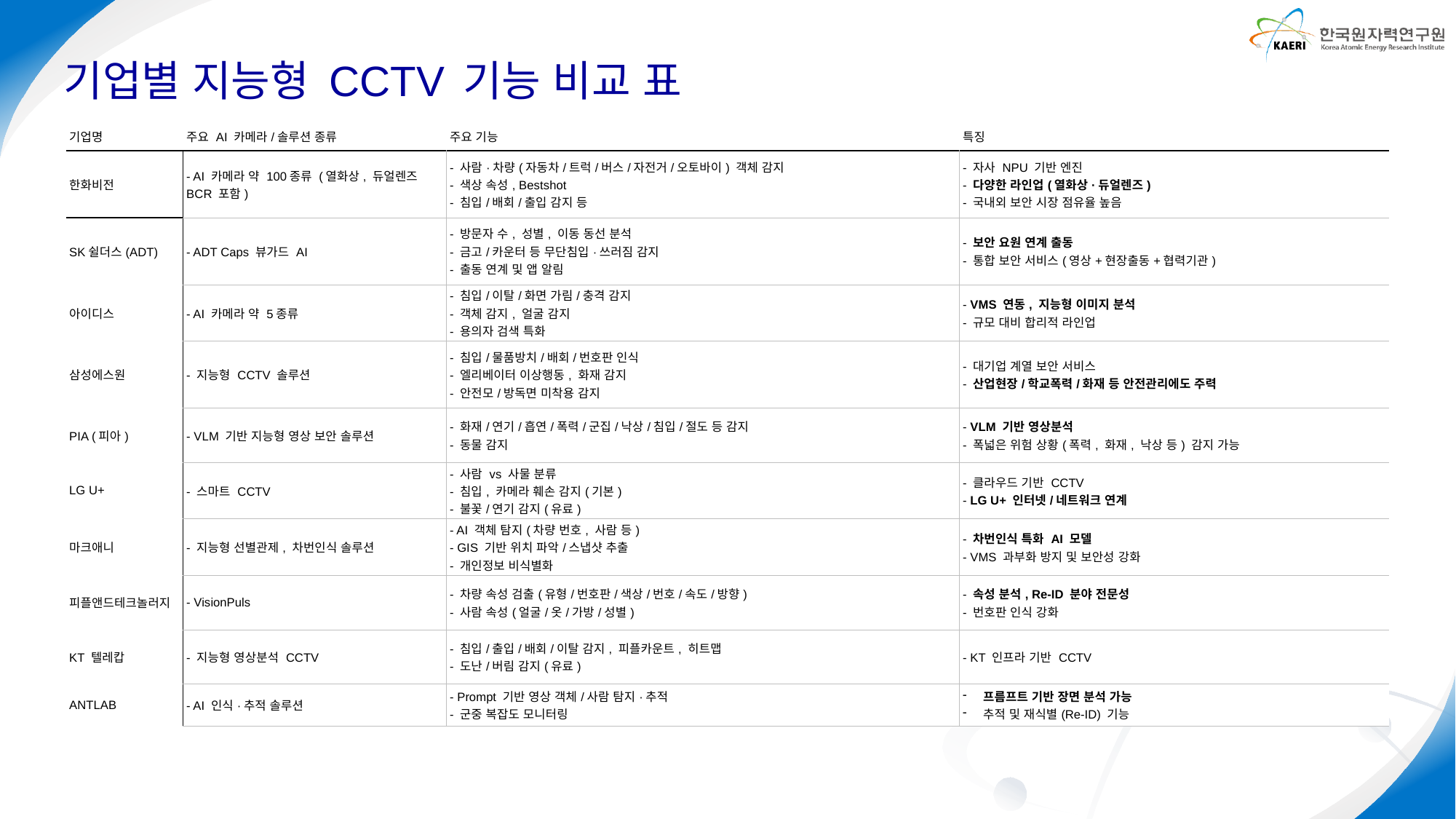

# 기업별 지능형 CCTV 기능 비교 표
| 기업명 | 주요 AI 카메라/솔루션 종류 | 주요 기능 | 특징 |
| --- | --- | --- | --- |
| 한화비전 | - AI 카메라 약 100종류 (열화상, 듀얼렌즈 BCR 포함) | - 사람·차량(자동차/트럭/버스/자전거/오토바이) 객체 감지 - 색상 속성, Bestshot - 침입/배회/출입 감지 등 | - 자사 NPU 기반 엔진 - 다양한 라인업(열화상·듀얼렌즈) - 국내외 보안 시장 점유율 높음 |
| SK쉴더스(ADT) | - ADT Caps 뷰가드 AI | - 방문자 수, 성별, 이동 동선 분석 - 금고/카운터 등 무단침입·쓰러짐 감지 - 출동 연계 및 앱 알림 | - 보안 요원 연계 출동 - 통합 보안 서비스(영상+현장출동+협력기관) |
| 아이디스 | - AI 카메라 약 5종류 | - 침입/이탈/화면 가림/충격 감지 - 객체 감지, 얼굴 감지 - 용의자 검색 특화 | - VMS 연동, 지능형 이미지 분석 - 규모 대비 합리적 라인업 |
| 삼성에스원 | - 지능형 CCTV 솔루션 | - 침입/물품방치/배회/번호판 인식 - 엘리베이터 이상행동, 화재 감지 - 안전모/방독면 미착용 감지 | - 대기업 계열 보안 서비스 - 산업현장/학교폭력/화재 등 안전관리에도 주력 |
| PIA (피아) | - VLM 기반 지능형 영상 보안 솔루션 | - 화재/연기/흡연/폭력/군집/낙상/침입/절도 등 감지 - 동물 감지 | - VLM 기반 영상분석 - 폭넓은 위험 상황(폭력, 화재, 낙상 등) 감지 가능 |
| LG U+ | - 스마트 CCTV | - 사람 vs 사물 분류 - 침입, 카메라 훼손 감지(기본) - 불꽃/연기 감지(유료) | - 클라우드 기반 CCTV - LG U+ 인터넷/네트워크 연계 |
| 마크애니 | - 지능형 선별관제, 차번인식 솔루션 | - AI 객체 탐지(차량 번호, 사람 등) - GIS 기반 위치 파악/스냅샷 추출 - 개인정보 비식별화 | - 차번인식 특화 AI 모델 - VMS 과부화 방지 및 보안성 강화 |
| 피플앤드테크놀러지 | - VisionPuls | - 차량 속성 검출(유형/번호판/색상/번호/속도/방향) - 사람 속성(얼굴/옷/가방/성별) | - 속성 분석, Re-ID 분야 전문성 - 번호판 인식 강화 |
| KT 텔레캅 | - 지능형 영상분석 CCTV | - 침입/출입/배회/이탈 감지, 피플카운트, 히트맵 - 도난/버림 감지(유료) | - KT 인프라 기반 CCTV |
| ANTLAB | - AI 인식·추적 솔루션 | - Prompt 기반 영상 객체/사람 탐지·추적 - 군중 복잡도 모니터링 | 프름프트 기반 장면 분석 가능 추적 및 재식별(Re-ID) 기능 |